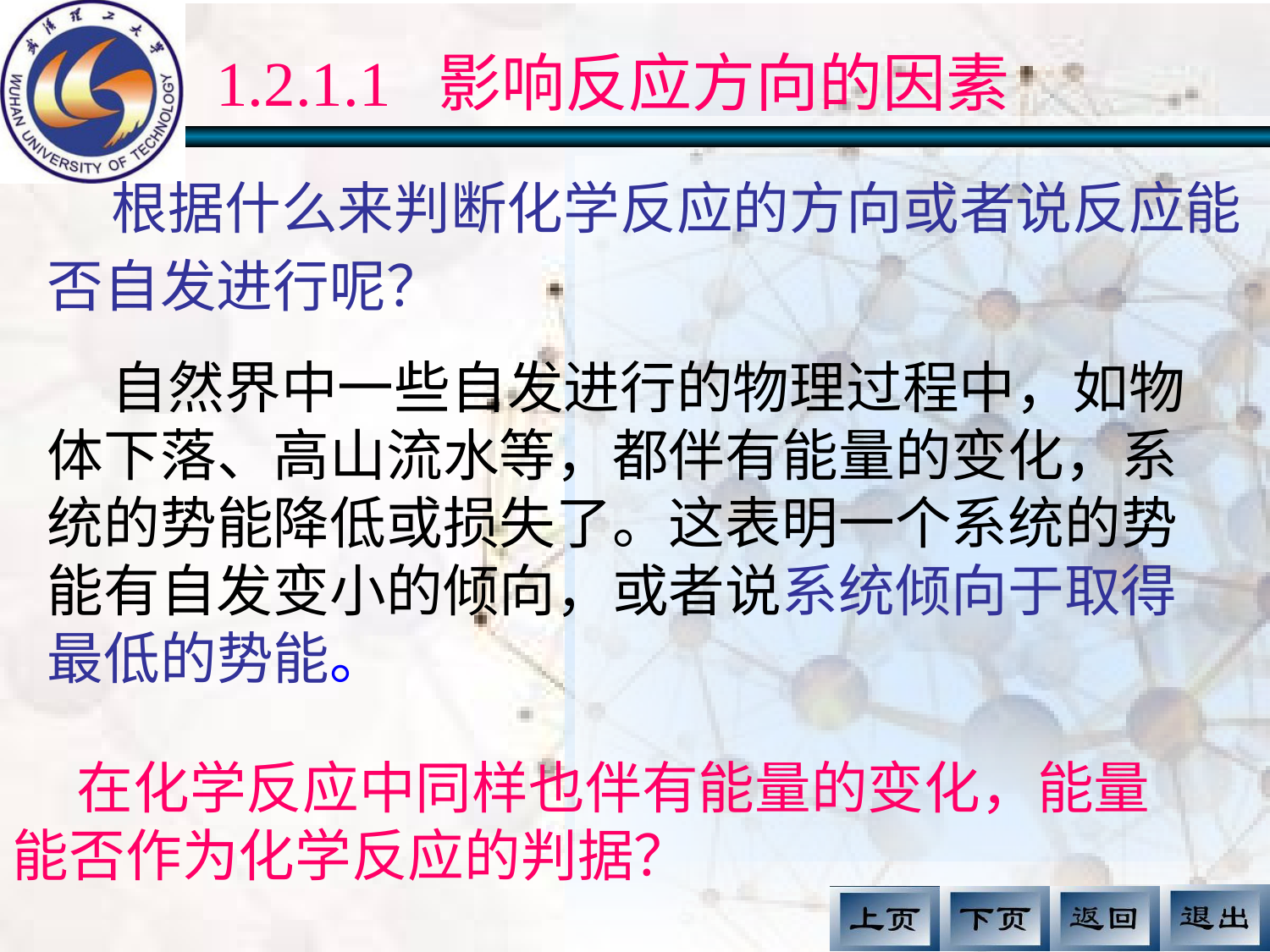

1.2.1.1  影响反应方向的因素
    根据什么来判断化学反应的方向或者说反应能否自发进行呢？
    自然界中一些自发进行的物理过程中，如物体下落、高山流水等，都伴有能量的变化，系统的势能降低或损失了。这表明一个系统的势能有自发变小的倾向，或者说系统倾向于取得最低的势能。
    在化学反应中同样也伴有能量的变化，能量能否作为化学反应的判据？